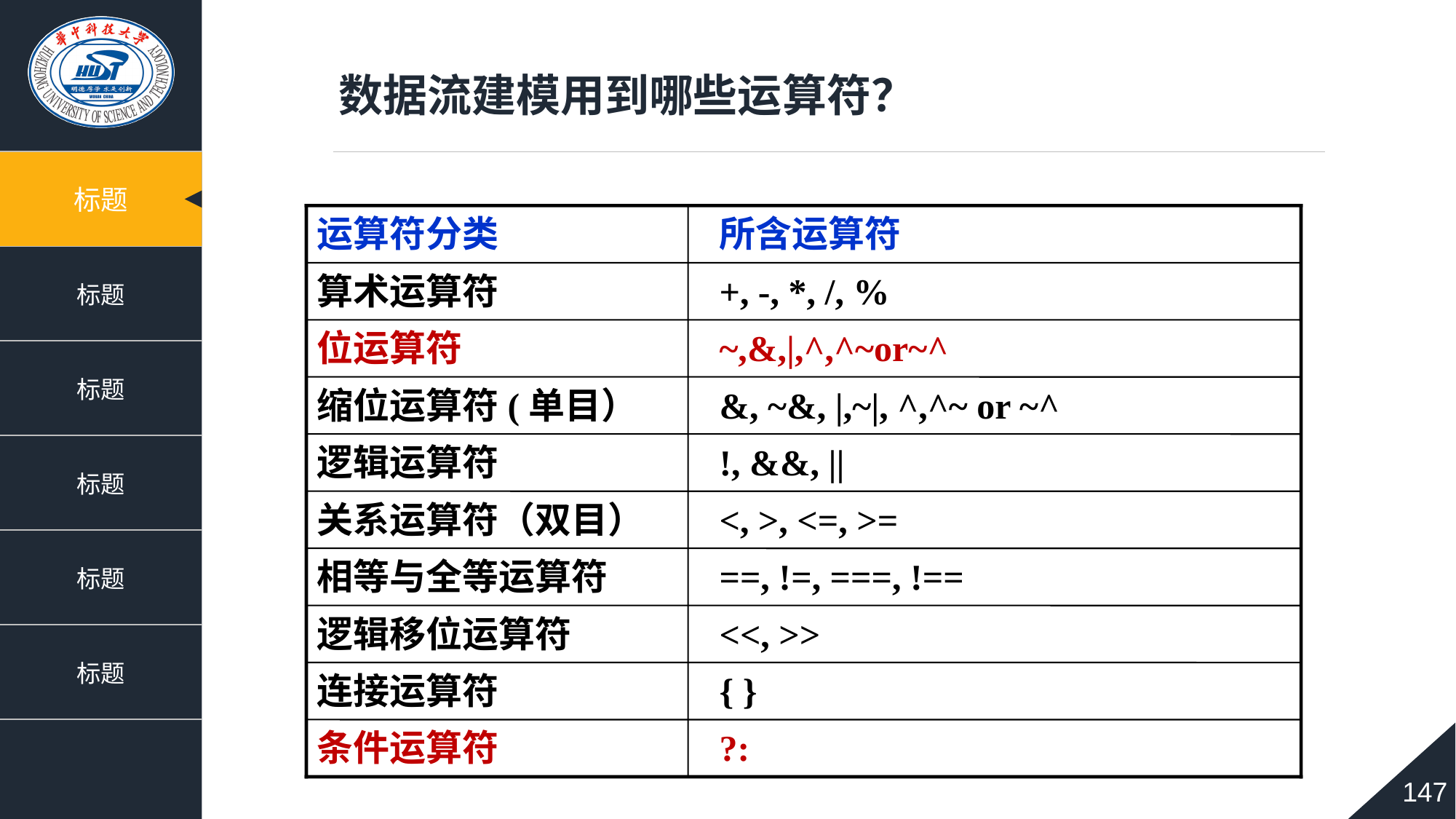

数据流建模用到哪些运算符？
运算符分类

所含运算符

算术运算符

+, -, *, /, %

位运算符

~,&,|,^,^~or~^
缩位运算符(单目）

&, ~&, |,~|, ^,^~ or ~^
逻辑运算符

!, &&, ||
关系运算符（双目）

<, >, <=, >=
相等与全等运算符

==, !=, ===, !==
逻辑移位运算符

<<, >>
连接运算符

{ }
条件运算符

?: